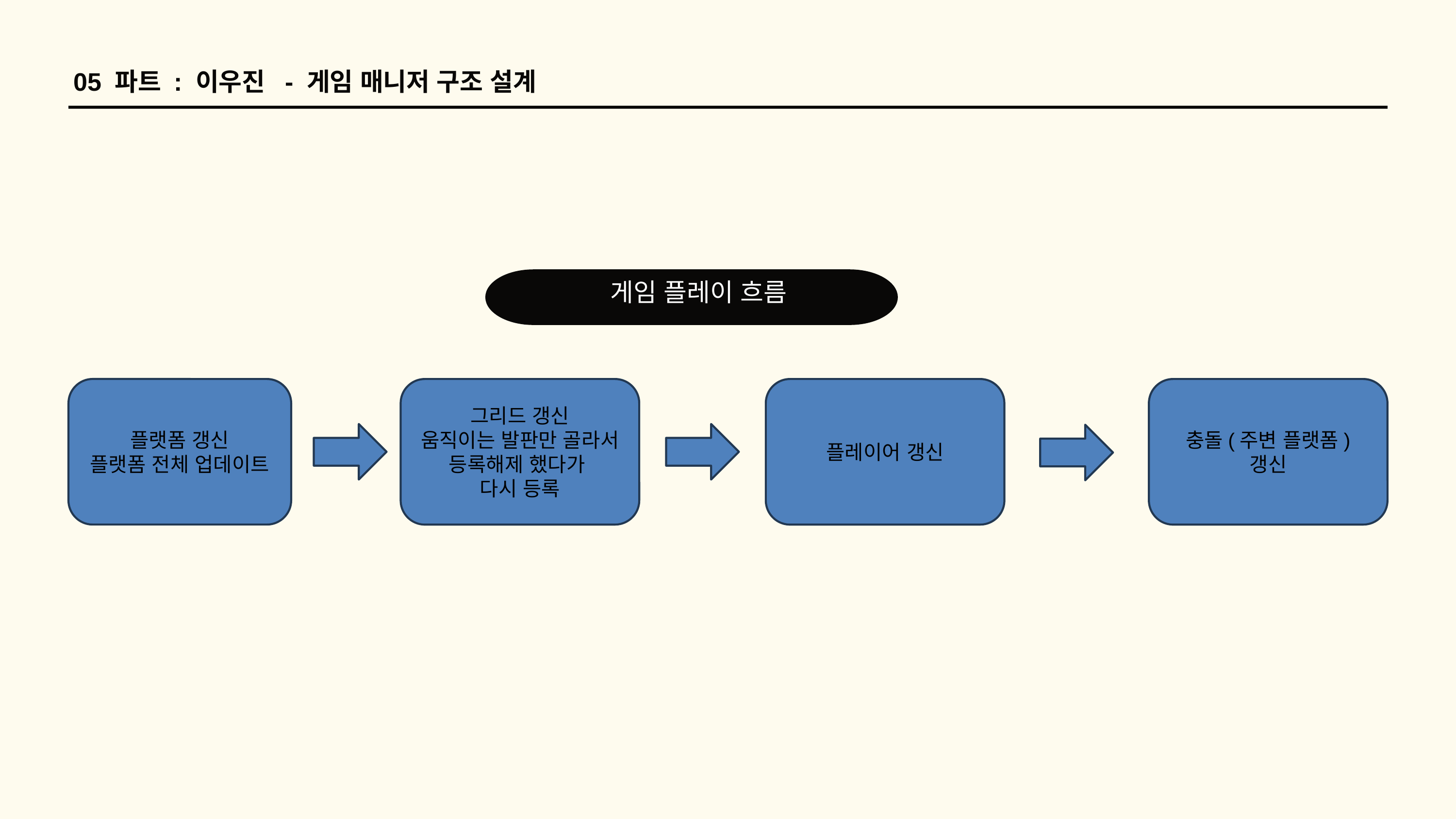

05 파트 : 이우진  - 게임 매니저 구조 설계

  게임 플레이 흐름

플랫폼 갱신
플랫폼 전체 업데이트
그리드 갱신
움직이는 발판만 골라서 등록해제 했다가
다시 등록
플레이어 갱신
충돌(주변 플랫폼) 갱신